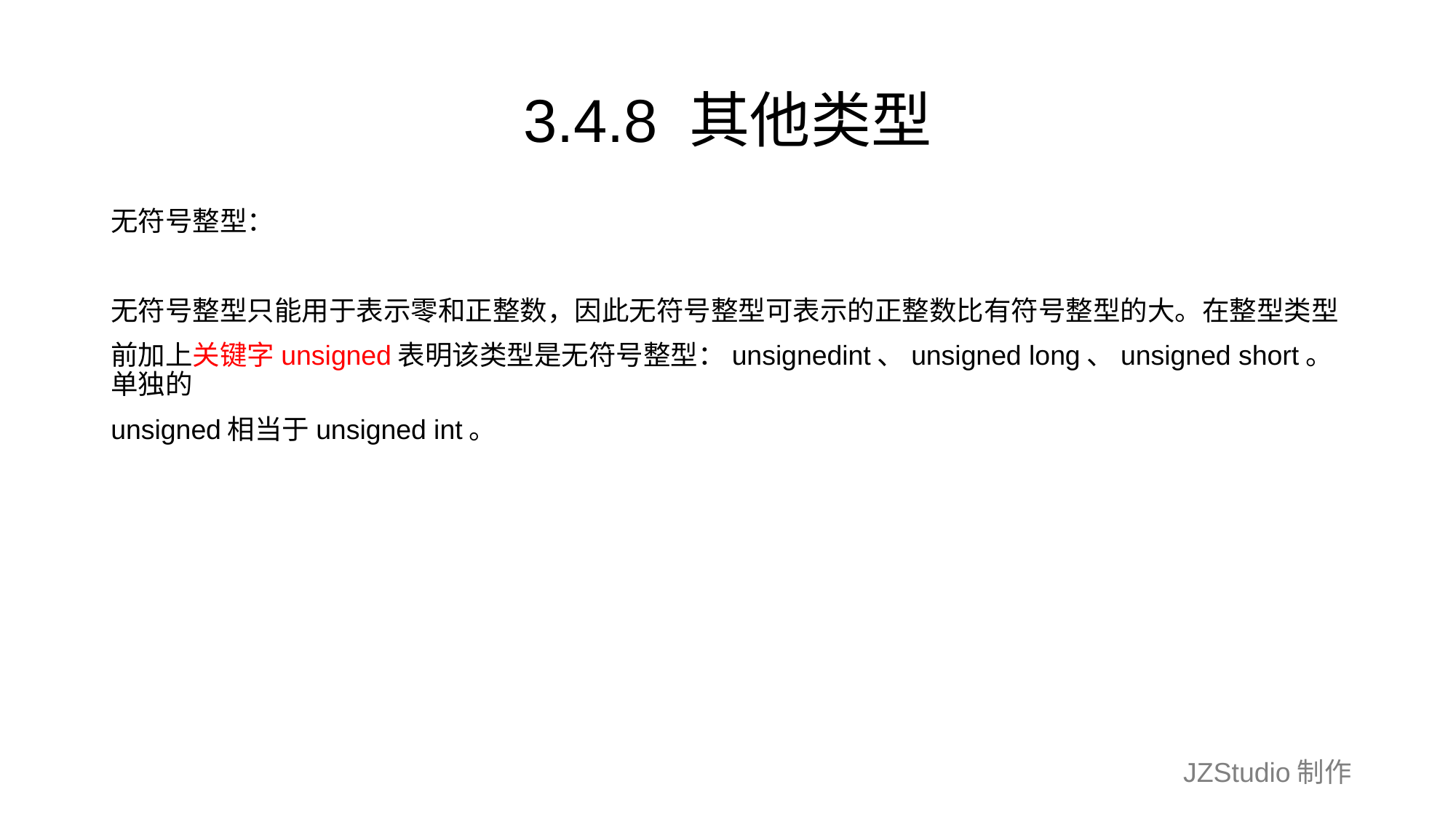

# 3.4.8 其他类型
无符号整型：

无符号整型只能用于表示零和正整数，因此无符号整型可表示的正整数比有符号整型的大。在整型类型
前加上关键字unsigned表明该类型是无符号整型：unsignedint、unsigned long、unsigned short。单独的
unsigned相当于unsigned int。